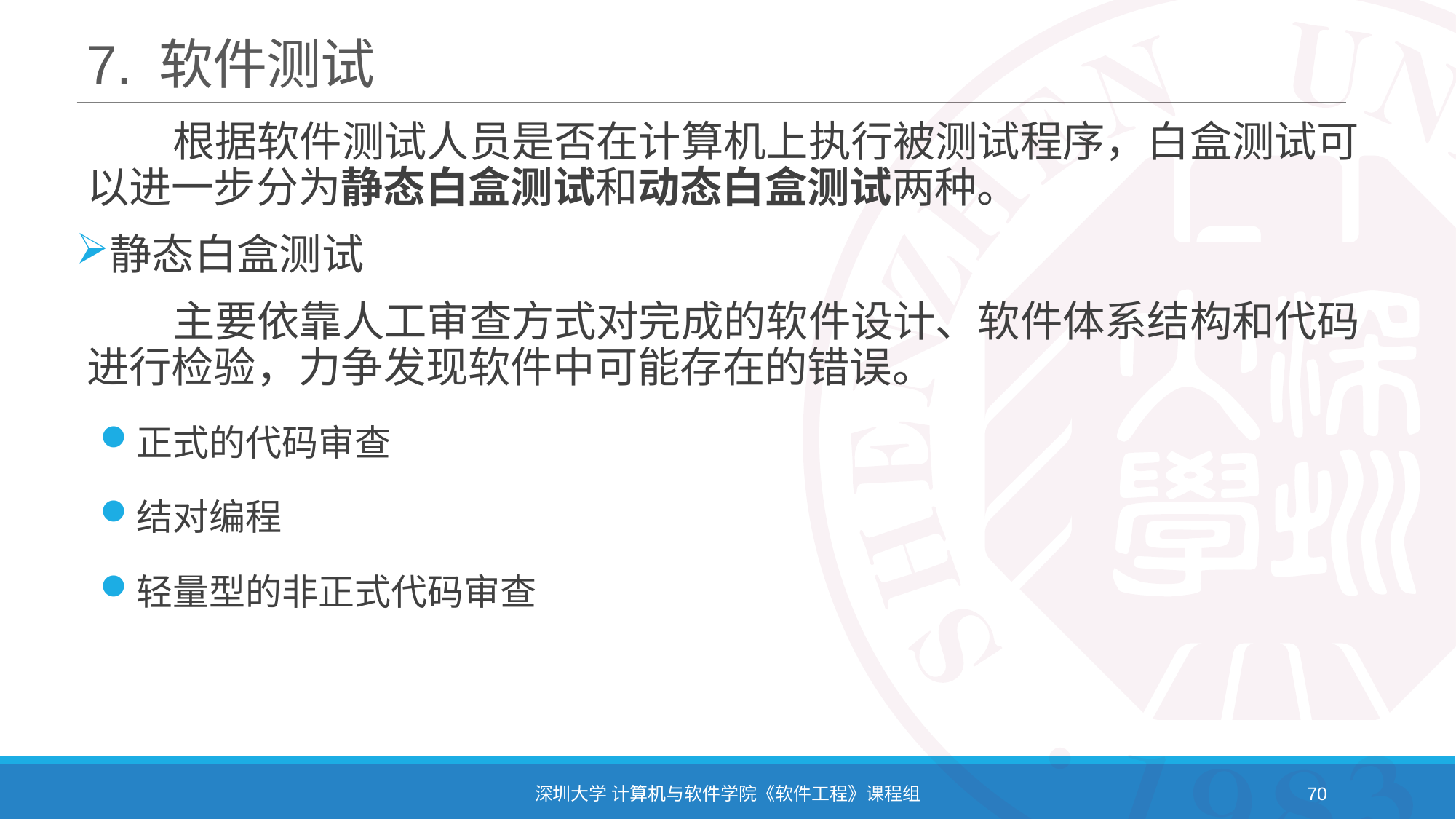

# 7. 软件测试
        根据软件测试人员是否在计算机上执行被测试程序，白盒测试可以进一步分为静态白盒测试和动态白盒测试两种。
静态白盒测试
        主要依靠人工审查方式对完成的软件设计、软件体系结构和代码进行检验，力争发现软件中可能存在的错误。
正式的代码审查
结对编程
轻量型的非正式代码审查
深圳大学 计算机与软件学院《软件工程》课程组
70